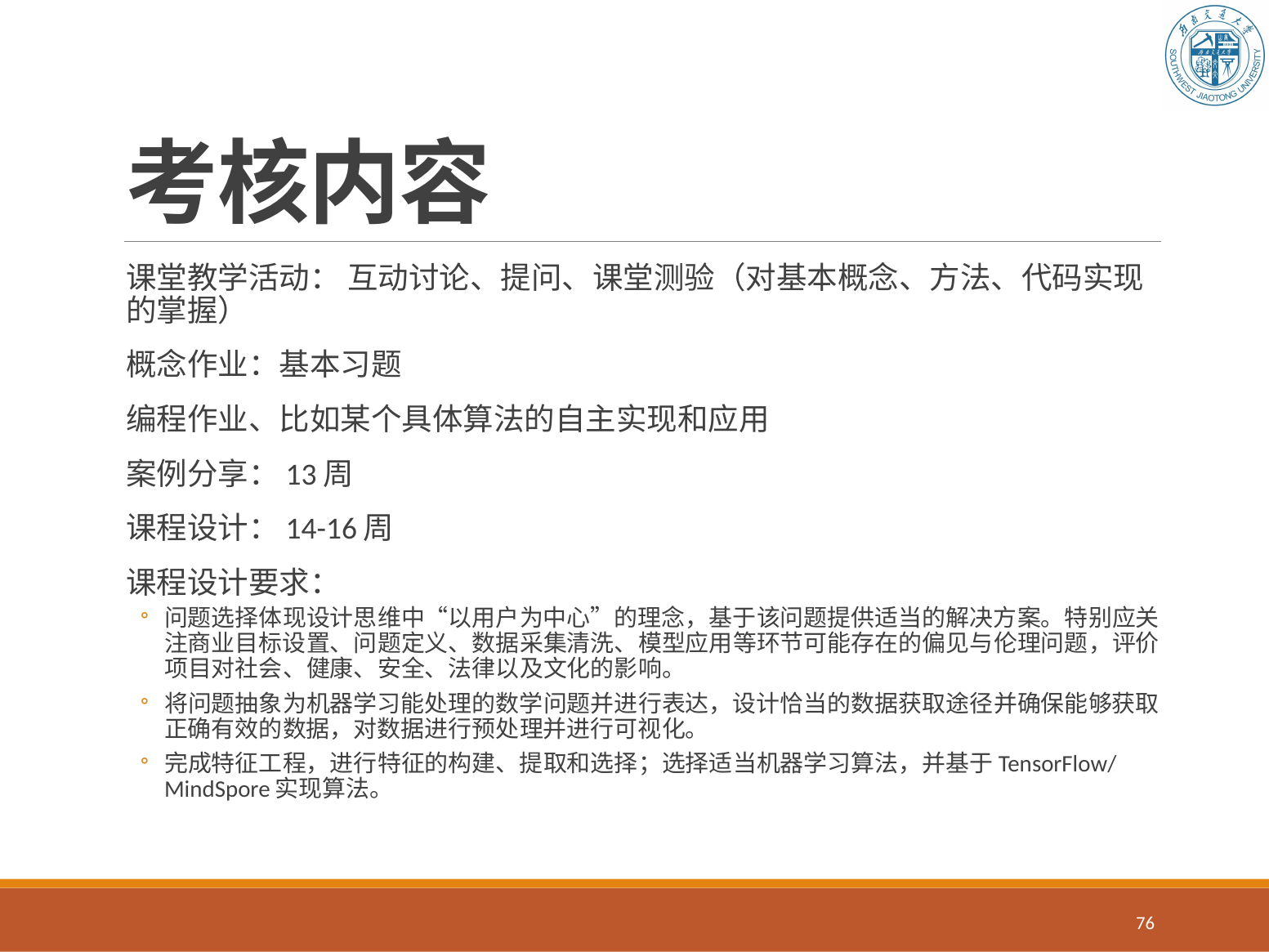

# 考核内容
课堂教学活动： 互动讨论、提问、课堂测验（对基本概念、方法、代码实现的掌握）
概念作业：基本习题
编程作业、比如某个具体算法的自主实现和应用
案例分享：13周
课程设计：14-16周
课程设计要求：
问题选择体现设计思维中“以用户为中心”的理念，基于该问题提供适当的解决方案。特别应关注商业目标设置、问题定义、数据采集清洗、模型应用等环节可能存在的偏见与伦理问题，评价项目对社会、健康、安全、法律以及文化的影响。
将问题抽象为机器学习能处理的数学问题并进行表达，设计恰当的数据获取途径并确保能够获取正确有效的数据，对数据进行预处理并进行可视化。
完成特征工程，进行特征的构建、提取和选择；选择适当机器学习算法，并基于TensorFlow/MindSpore实现算法。
76